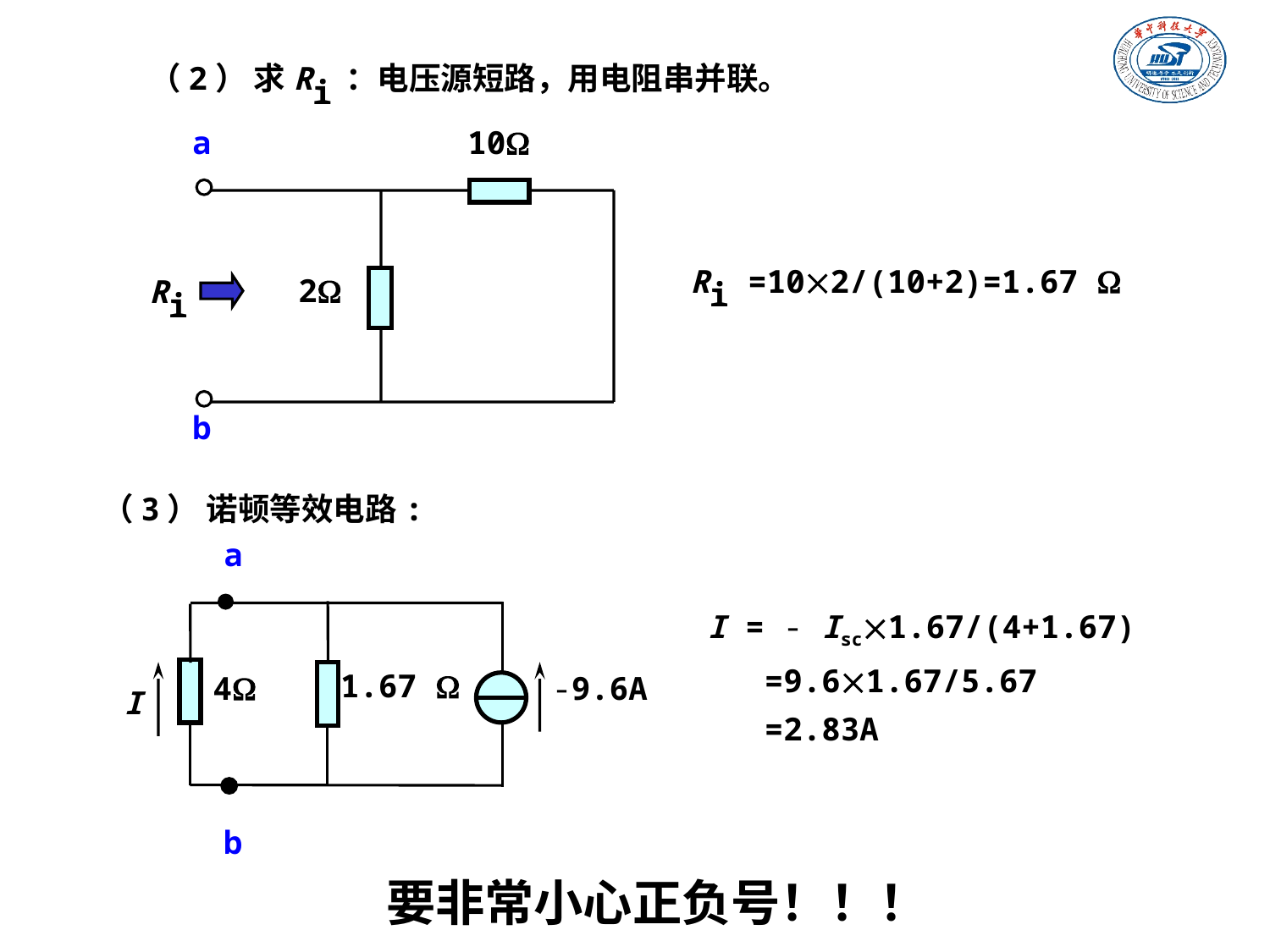

（2） 求Ri：电压源短路，用电阻串并联。
a
10Ω

Ri
2Ω

b

Ri =10×2/(10+2)=1.67 Ω
（3） 诺顿等效电路:
a

1.67 Ω

4Ω

-9.6A

I

b
I = - Isc×1.67/(4+1.67)
   =9.6×1.67/5.67
   =2.83A
要非常小心正负号！！！